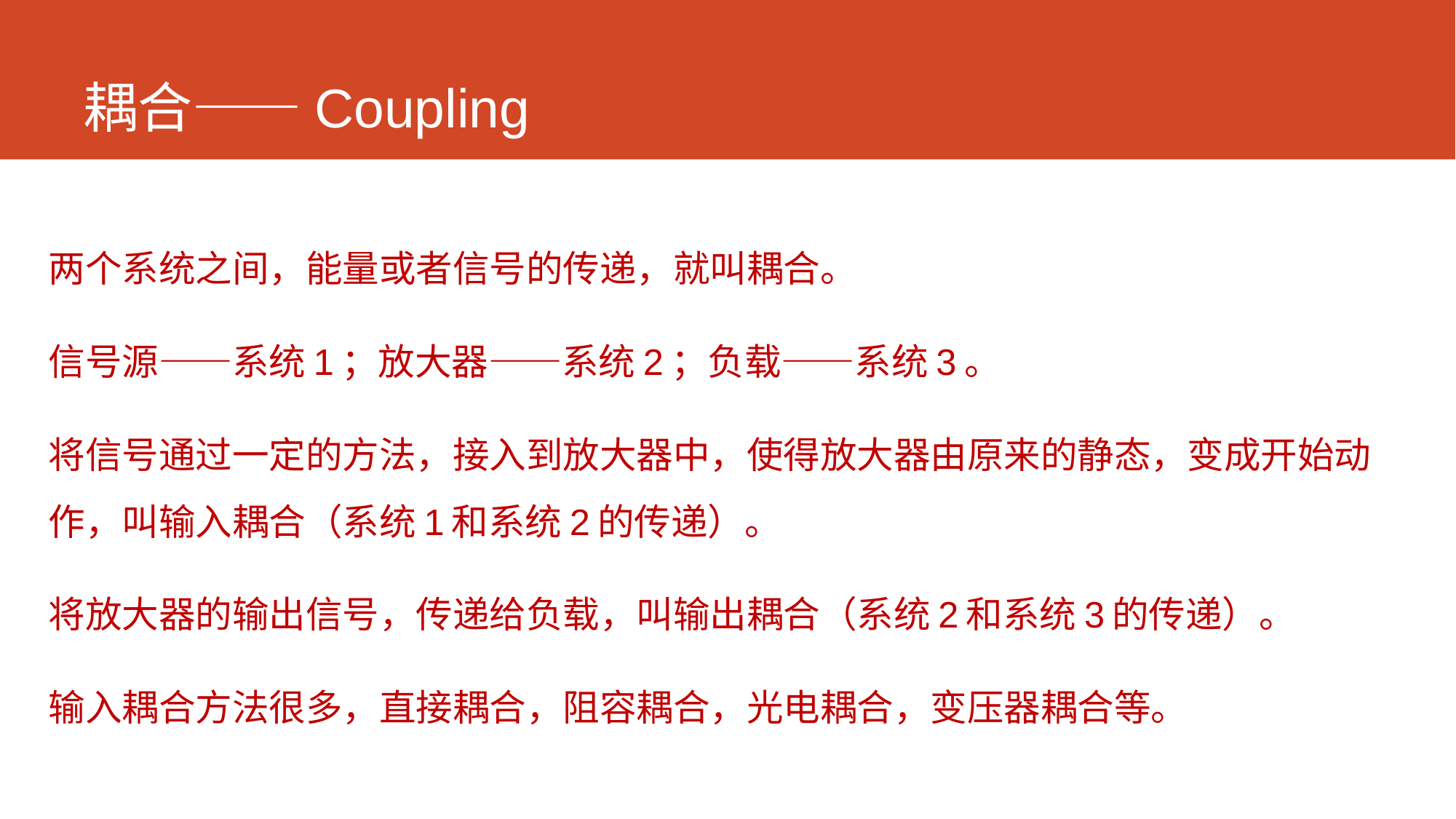

# 耦合——Coupling
两个系统之间，能量或者信号的传递，就叫耦合。
信号源——系统1；放大器——系统2；负载——系统3。
将信号通过一定的方法，接入到放大器中，使得放大器由原来的静态，变成开始动作，叫输入耦合（系统1和系统2的传递）。
将放大器的输出信号，传递给负载，叫输出耦合（系统2和系统3的传递）。
输入耦合方法很多，直接耦合，阻容耦合，光电耦合，变压器耦合等。